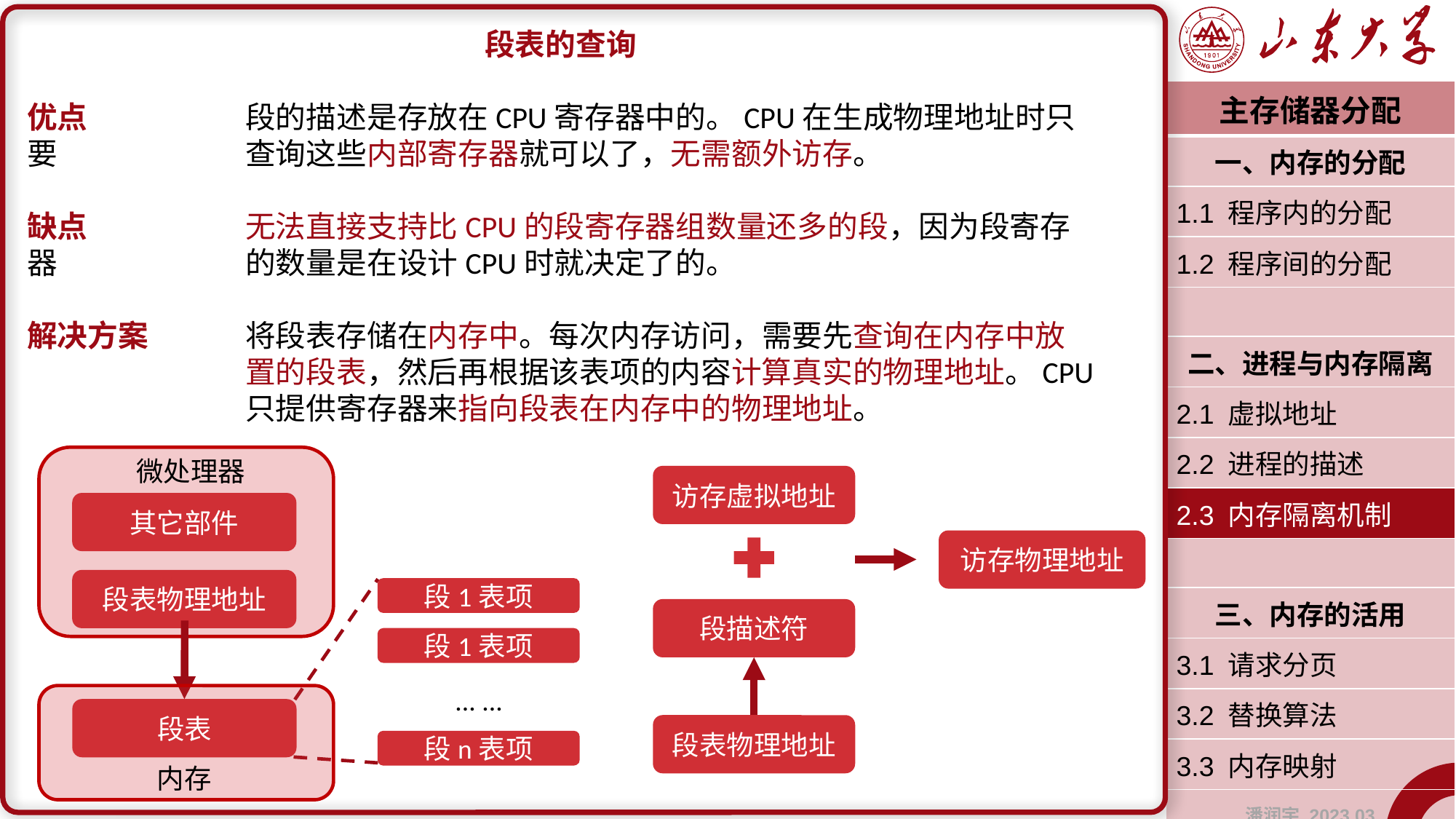

段表的查询

优点		段的描述是存放在CPU寄存器中的。CPU在生成物理地址时只要		查询这些内部寄存器就可以了，无需额外访存。

缺点		无法直接支持比CPU的段寄存器组数量还多的段，因为段寄存器		的数量是在设计CPU时就决定了的。

解决方案	将段表存储在内存中。每次内存访问，需要先查询在内存中放		置的段表，然后再根据该表项的内容计算真实的物理地址。CPU		只提供寄存器来指向段表在内存中的物理地址。
| 主存储器分配 |
| --- |
| 一、内存的分配 |
| 1.1 程序内的分配 |
| 1.2 程序间的分配 |
|  |
| 二、进程与内存隔离 |
| 2.1 虚拟地址 |
| 2.2 进程的描述 |
| 2.3 内存隔离机制 |
|  |
| 三、内存的活用 |
| 3.1 请求分页 |
| 3.2 替换算法 |
| 3.3 内存映射 |
| 潘润宇 2023.03 |

微处理器
其它部件
段表物理地址
访存虚拟地址

访存物理地址
段1表项
段描述符
段1表项
... ...

段表
内存
段表物理地址
段n表项